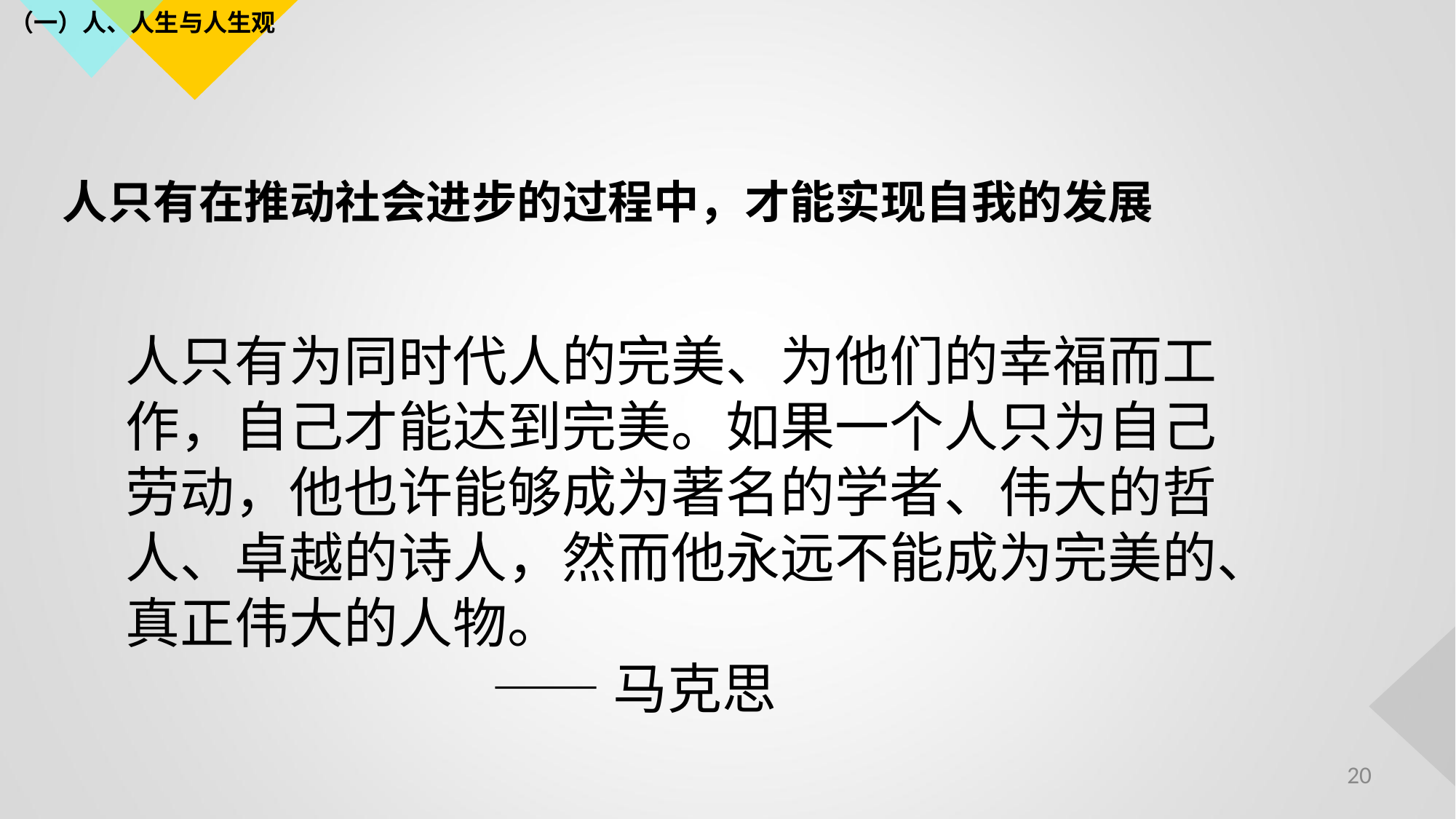

（一）人、人生与人生观
# 人只有在推动社会进步的过程中，才能实现自我的发展
人只有为同时代人的完美、为他们的幸福而工作，自己才能达到完美。如果一个人只为自己劳动，他也许能够成为著名的学者、伟大的哲人、卓越的诗人，然而他永远不能成为完美的、真正伟大的人物。
                              ——马克思
20